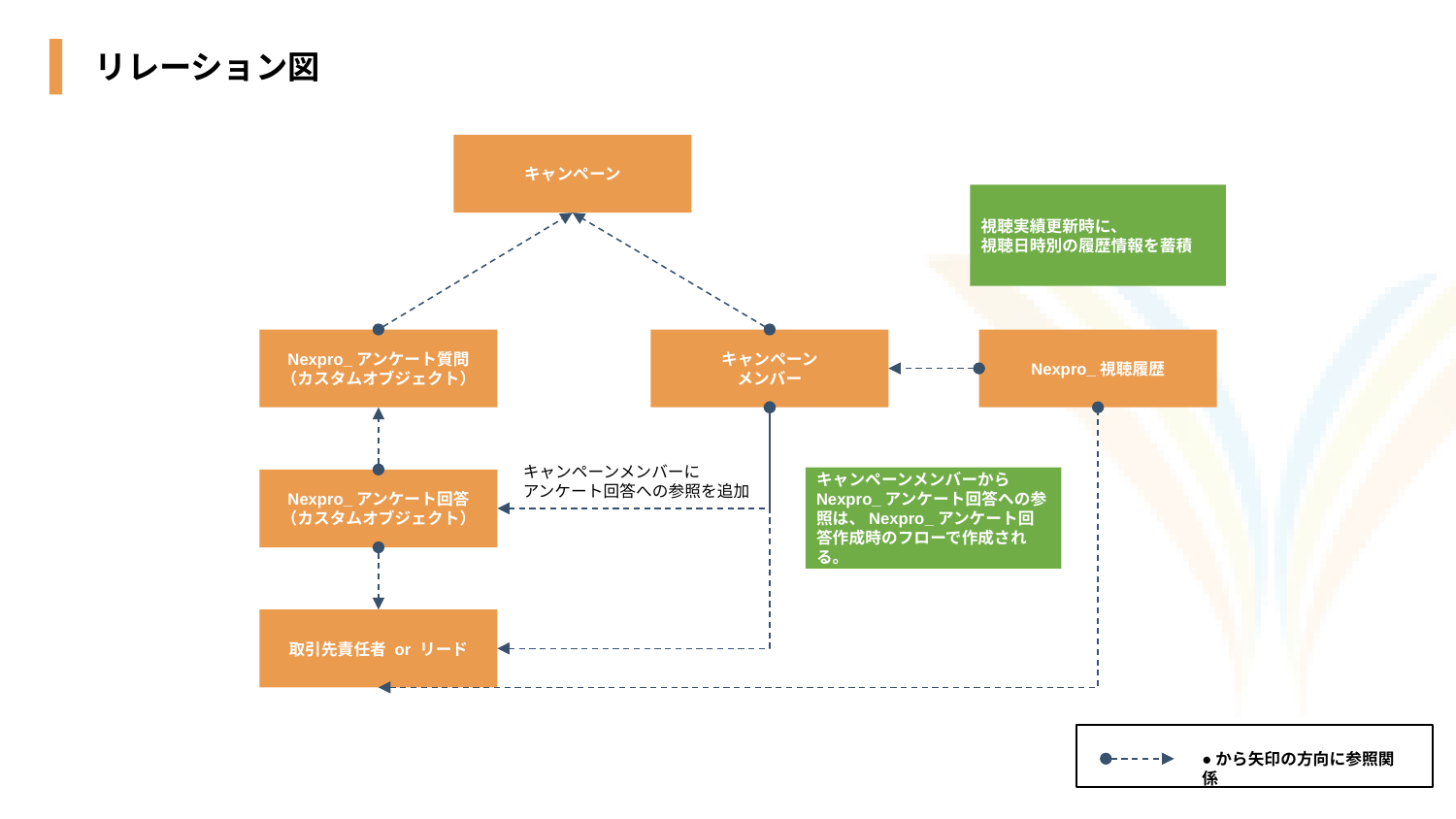

リレーション図

キャンペーン
視聴実績更新時に、
視聴日時別の履歴情報を蓄積
Nexpro_アンケート質問
（カスタムオブジェクト）
キャンペーン
メンバー
Nexpro_視聴履歴
キャンペーンメンバーに
アンケート回答への参照を追加
キャンペーンメンバーから
Nexpro_アンケート回答への参照は、Nexpro_アンケート回答作成時のフローで作成される。
Nexpro_アンケート回答
（カスタムオブジェクト）
取引先責任者 or リード

●から矢印の方向に参照関係